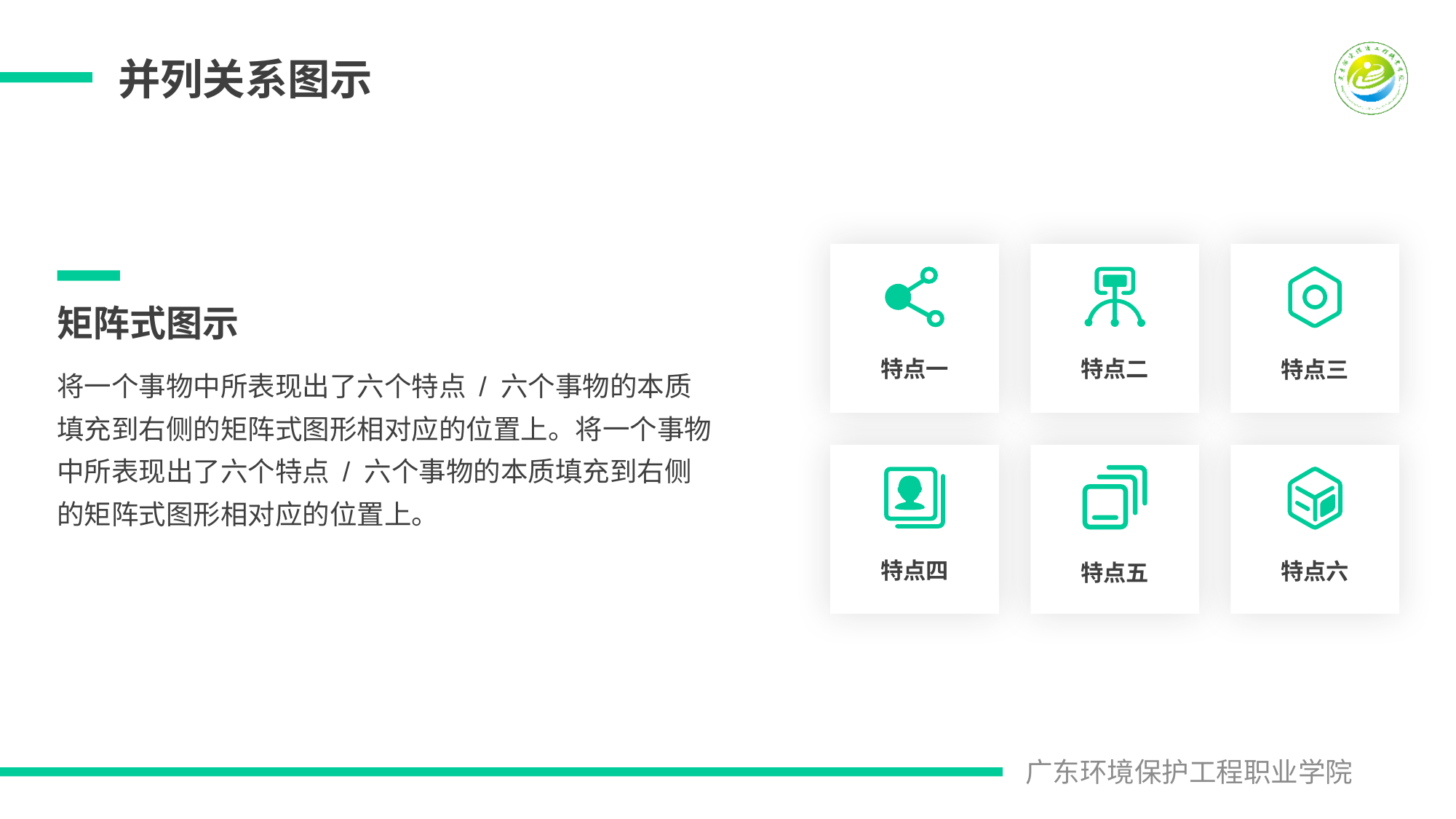

并列关系图示

特点三

特点一

特点二

矩阵式图示
将一个事物中所表现出了六个特点 / 六个事物的本质填充到右侧的矩阵式图形相对应的位置上。将一个事物中所表现出了六个特点 / 六个事物的本质填充到右侧的矩阵式图形相对应的位置上。

特点五

特点六

特点四